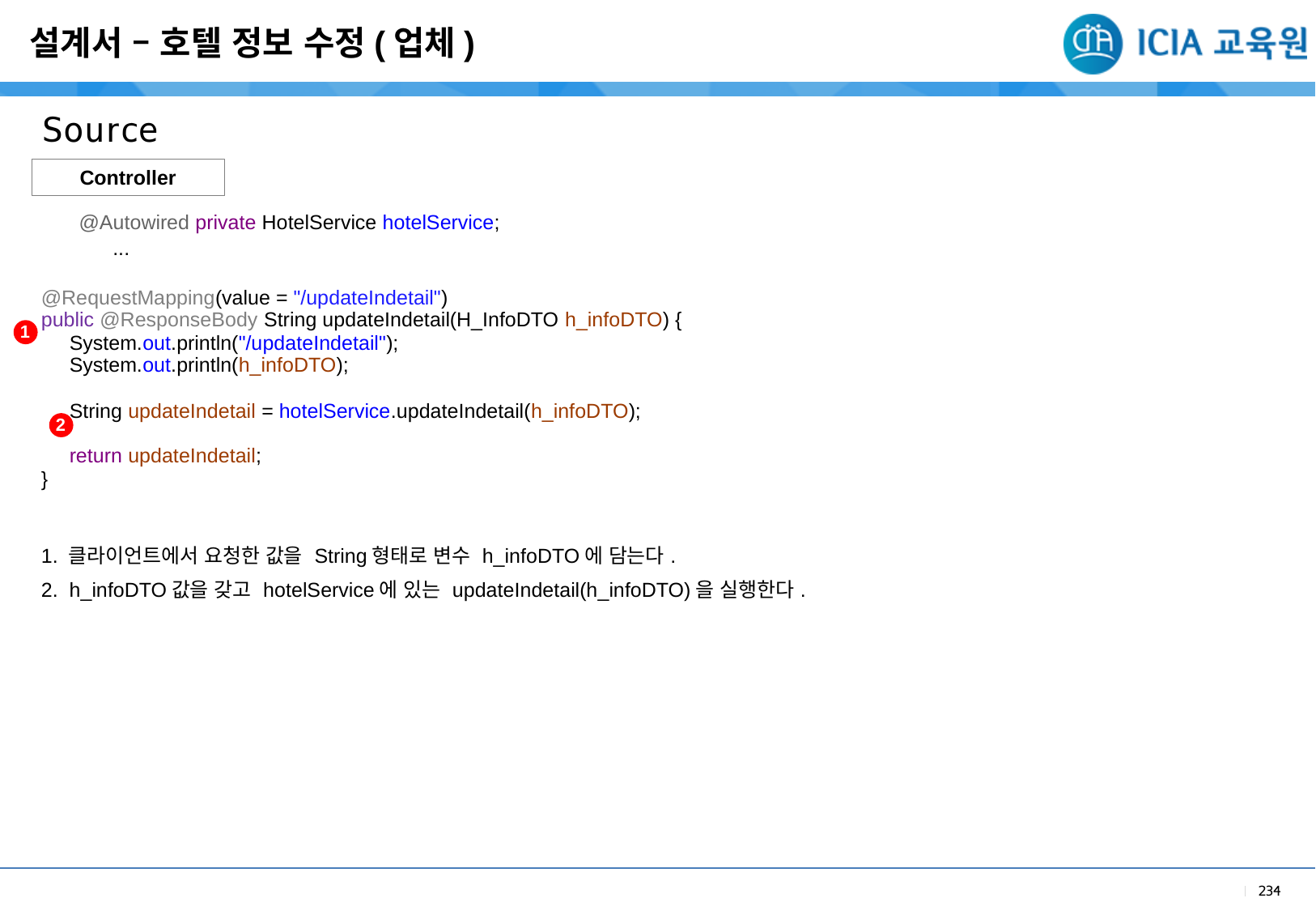

설계서 – 호텔 정보 수정(업체)
Source
Controller
| @Autowired private HotelService hotelService; ... @RequestMapping(value = "/updateIndetail") public @ResponseBody String updateIndetail(H\_InfoDTO h\_infoDTO) { System.out.println("/updateIndetail"); System.out.println(h\_infoDTO); String updateIndetail = hotelService.updateIndetail(h\_infoDTO); return updateIndetail; } |
| --- |
| 1. 클라이언트에서 요청한 값을 String형태로 변수 h\_infoDTO에 담는다. 2. h\_infoDTO값을 갖고 hotelService에 있는 updateIndetail(h\_infoDTO)을 실행한다. |
1

2